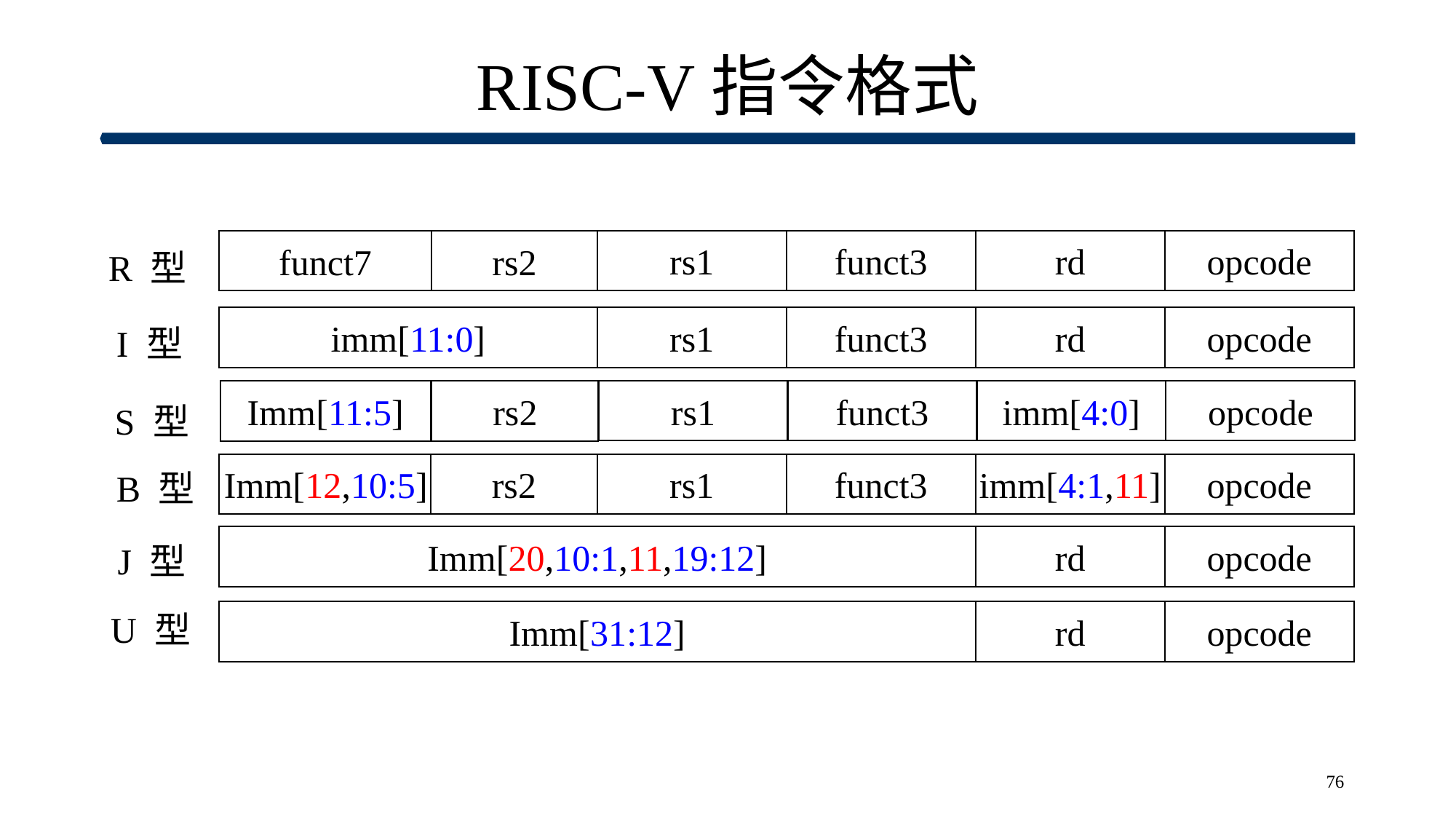

# RISC-V指令格式
funct7
rs2
rs1
funct3
rd
opcode
R 型
imm[11:0]
rs1
funct3
rd
opcode
I 型
Imm[11:5]
rs2
rs1
funct3
imm[4:0]
opcode
S 型
Imm[12,10:5]
rs2
rs1
funct3
imm[4:1,11]
opcode
B 型
Imm[20,10:1,11,19:12]
rd
opcode
J 型
Imm[31:12]
U 型
rd
opcode
76